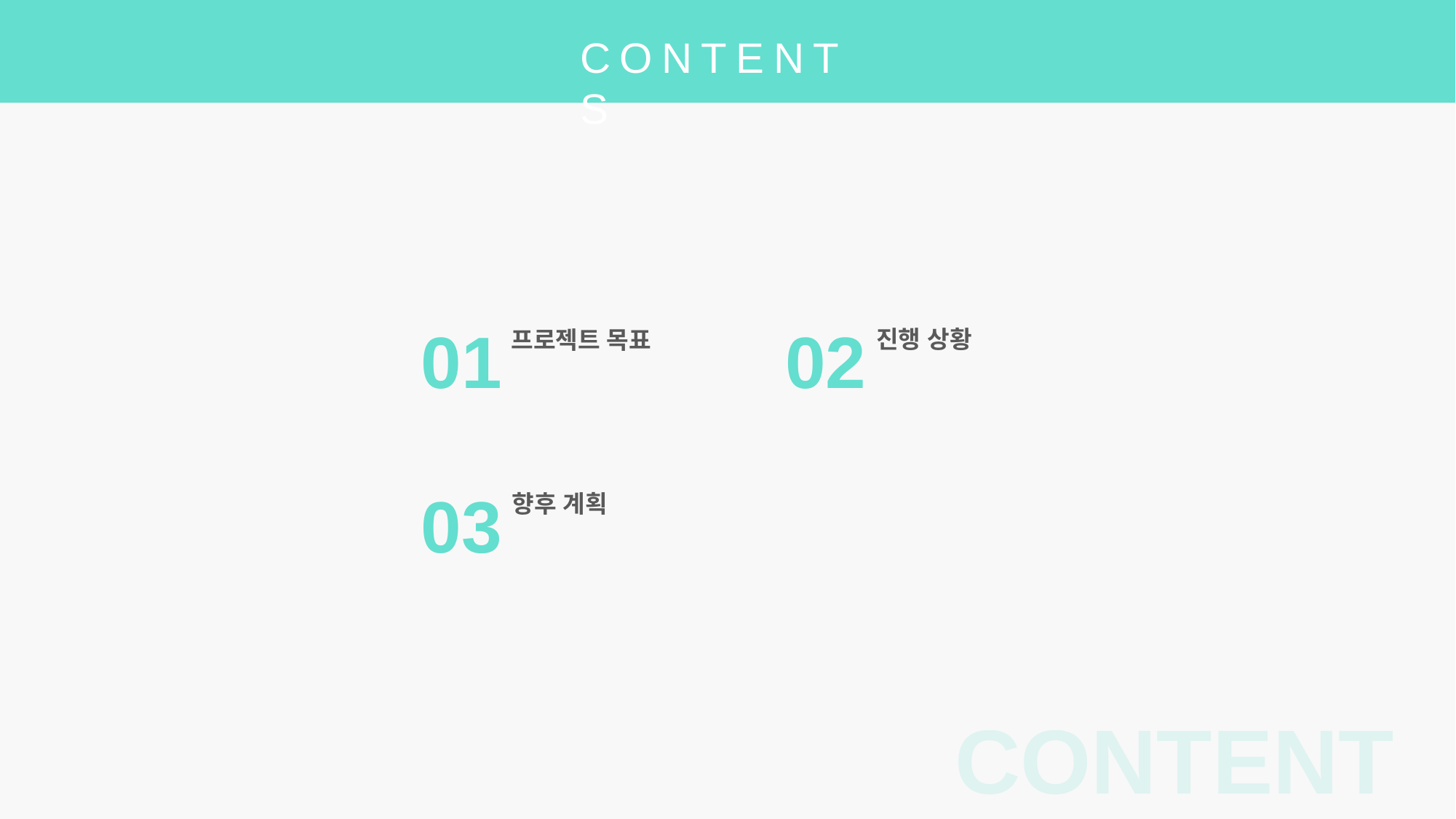

CONTENTS
01
프로젝트 목표
02
진행 상황
03
향후 계획
CONTENTS